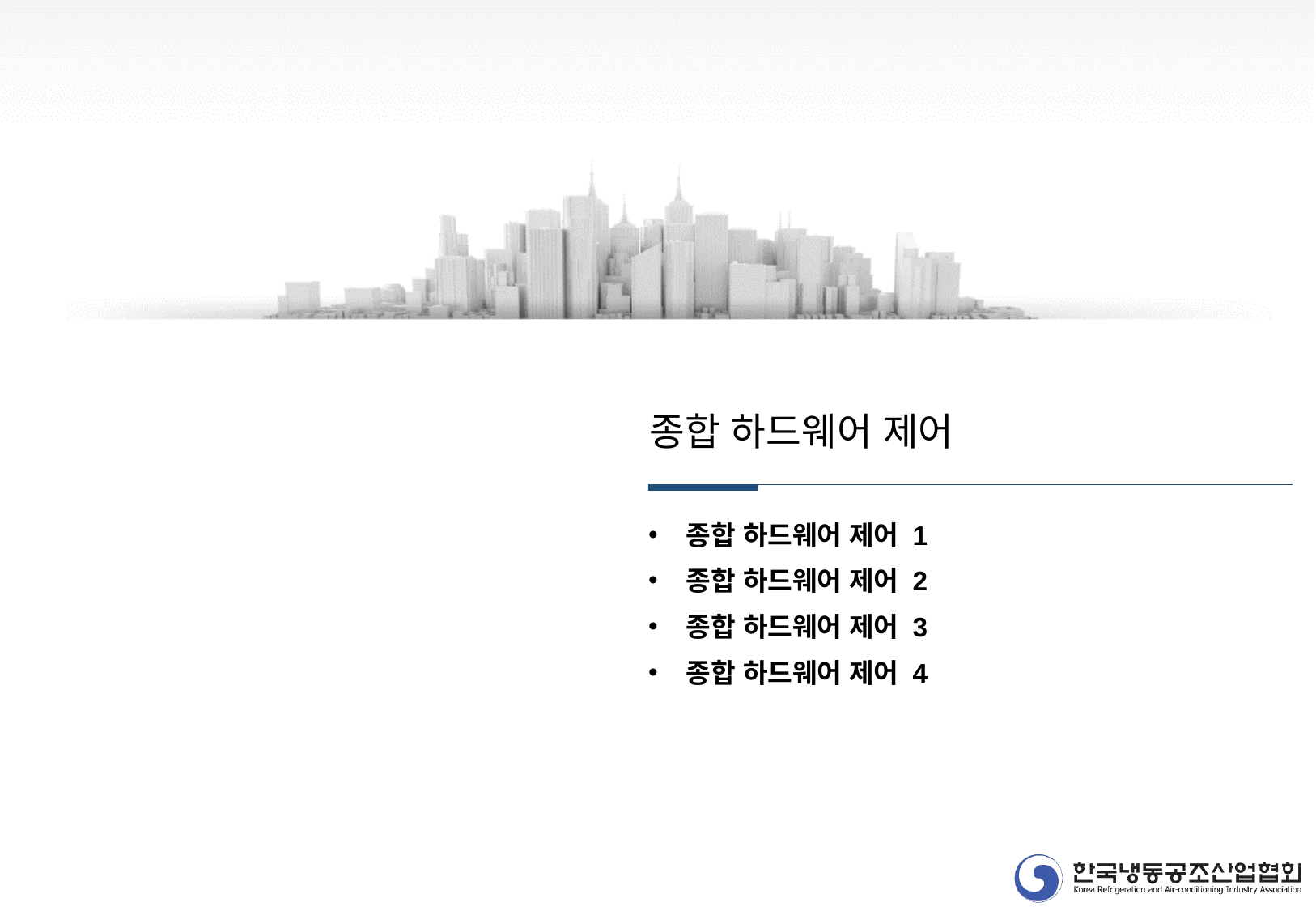

종합 하드웨어 제어
종합 하드웨어 제어 1
종합 하드웨어 제어 2
종합 하드웨어 제어 3
종합 하드웨어 제어 4